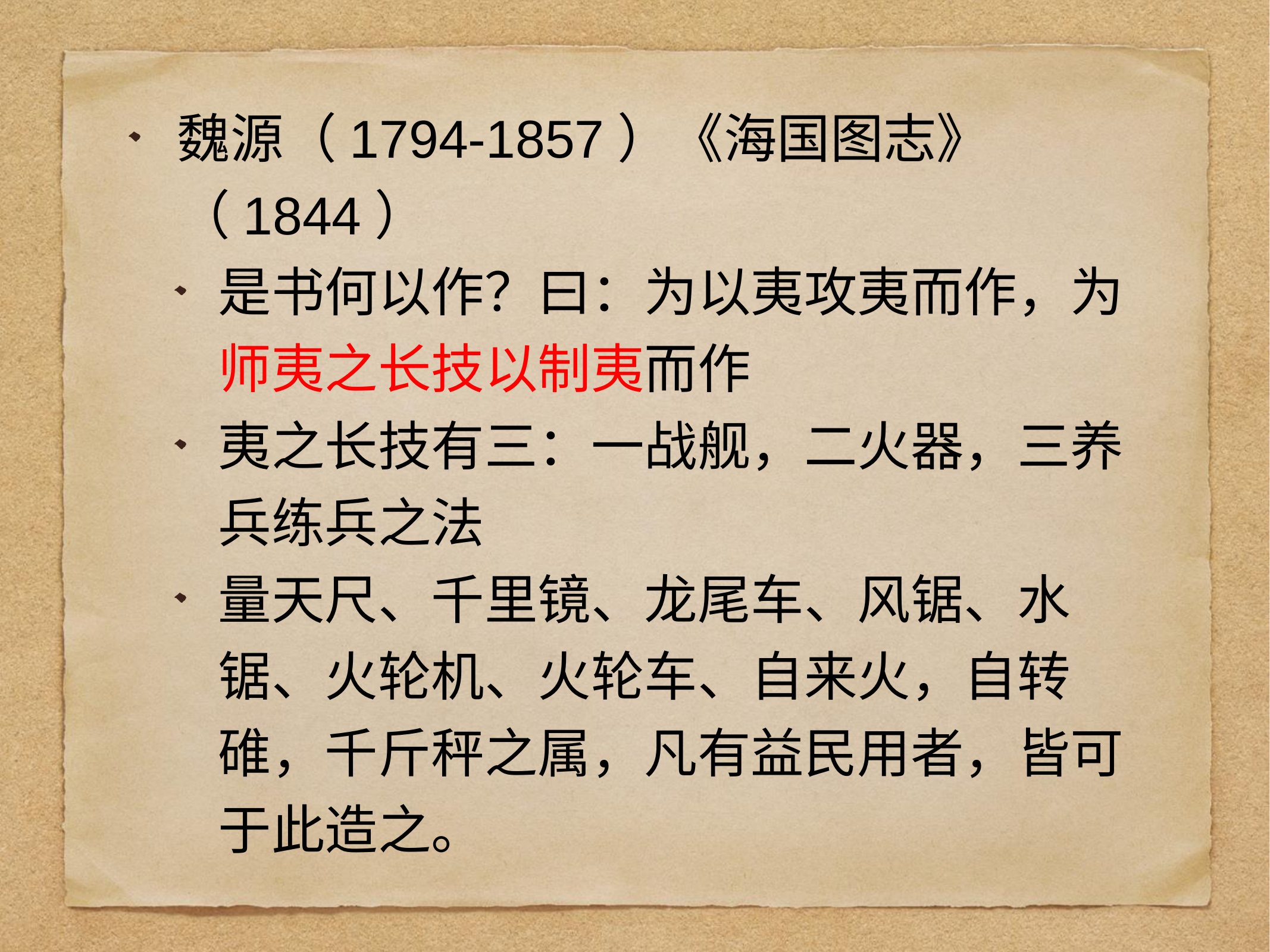

魏源（1794-1857）《海国图志》（1844）
是书何以作？曰：为以夷攻夷而作，为师夷之长技以制夷而作
夷之长技有三：一战舰，二火器，三养兵练兵之法
量天尺、千里镜、龙尾车、风锯、水锯、火轮机、火轮车、自来火，自转碓，千斤秤之属，凡有益民用者，皆可于此造之。